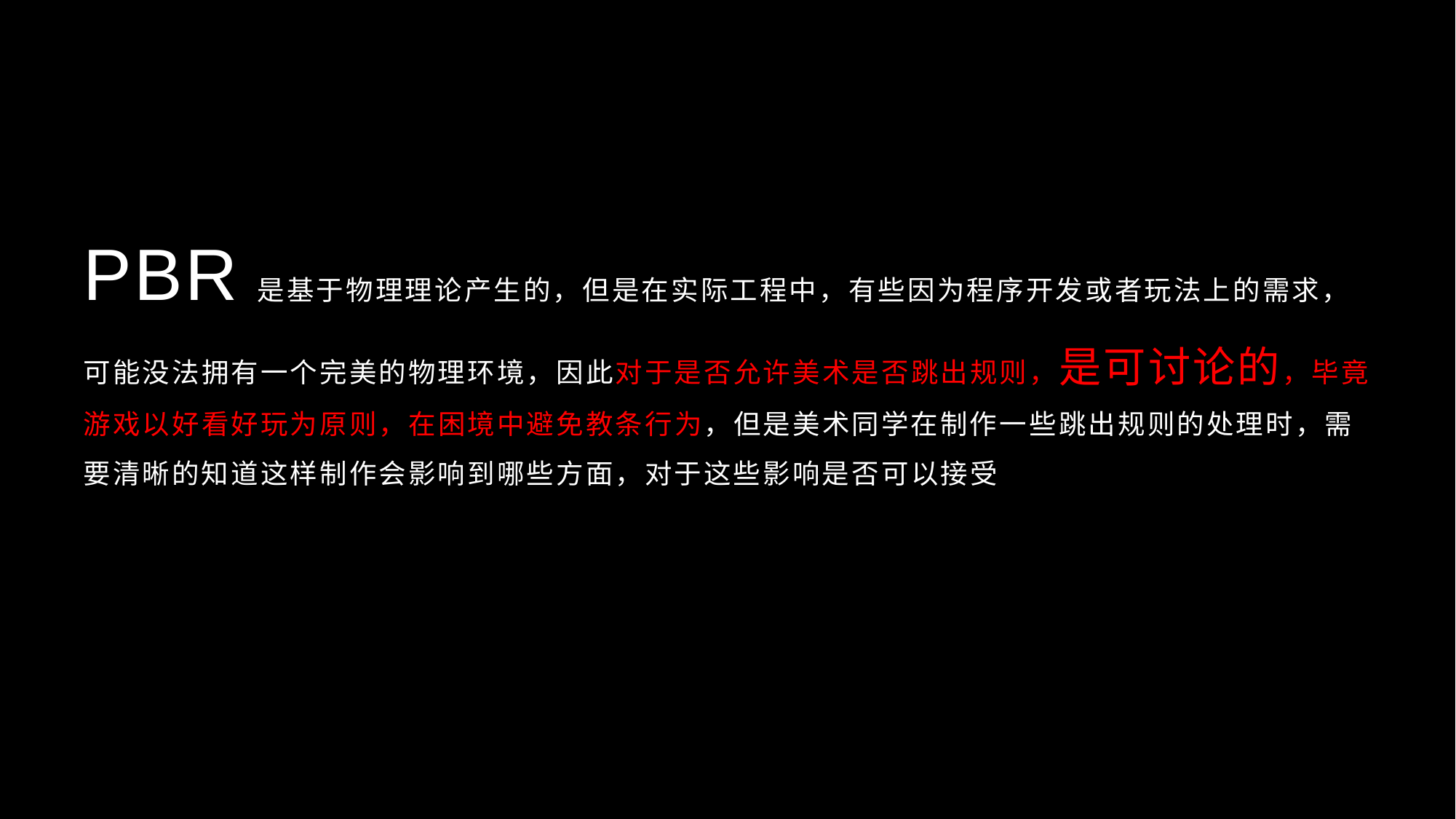

PBR是基于物理理论产生的，但是在实际工程中，有些因为程序开发或者玩法上的需求，可能没法拥有一个完美的物理环境，因此对于是否允许美术是否跳出规则，是可讨论的，毕竟游戏以好看好玩为原则，在困境中避免教条行为，但是美术同学在制作一些跳出规则的处理时，需要清晰的知道这样制作会影响到哪些方面，对于这些影响是否可以接受